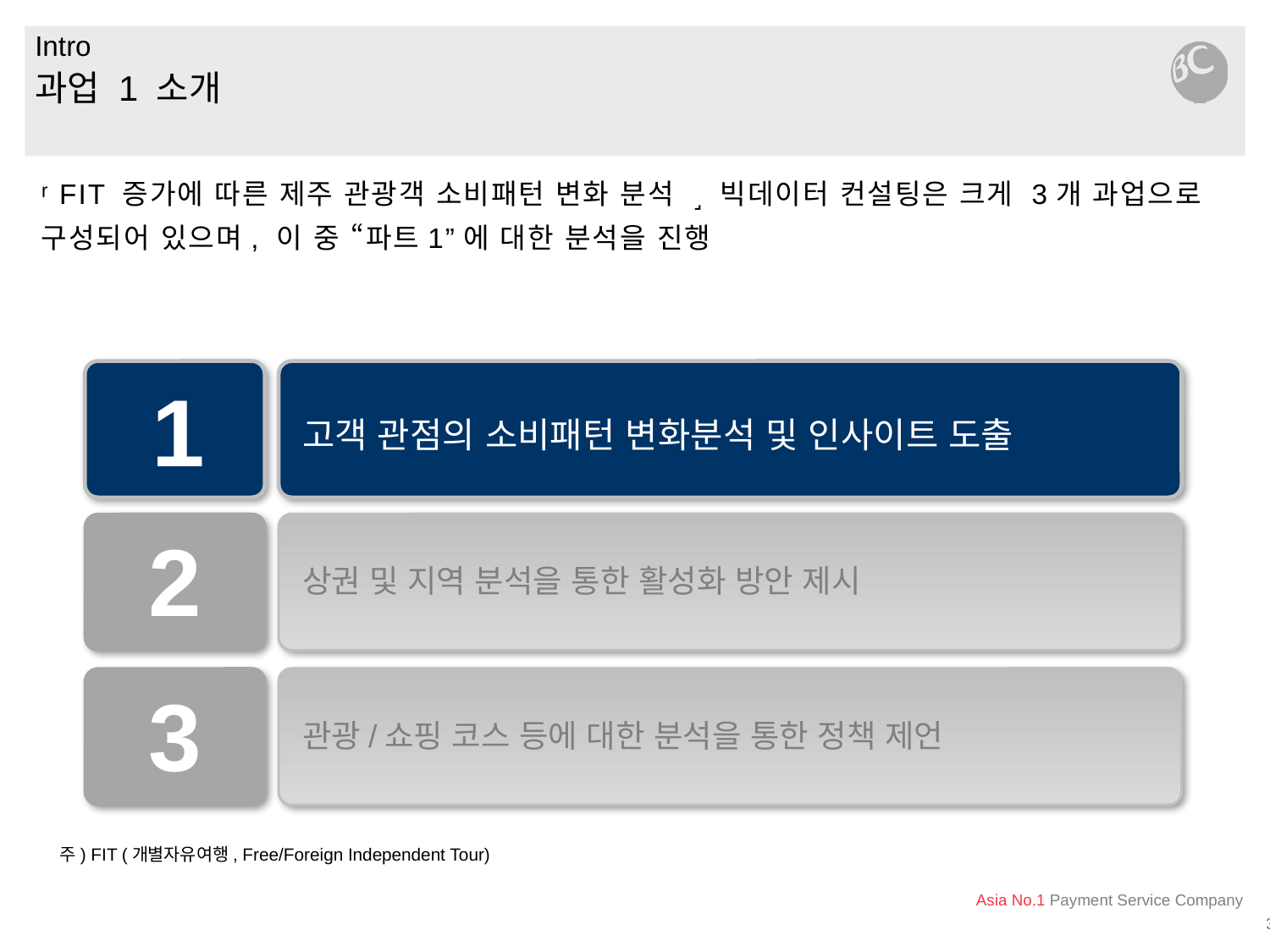

# Intro
과업 1 소개
ʳ FIT 증가에 따른 제주 관광객 소비패턴 변화 분석 ˼ 빅데이터 컨설팅은 크게 3개 과업으로
구성되어 있으며, 이 중 “파트1”에 대한 분석을 진행

1
고객 관점의 소비패턴 변화분석 및 인사이트 도출

2
상권 및 지역 분석을 통한 활성화 방안 제시

3
관광/쇼핑 코스 등에 대한 분석을 통한 정책 제언
주) FIT (개별자유여행, Free/Foreign Independent Tour)